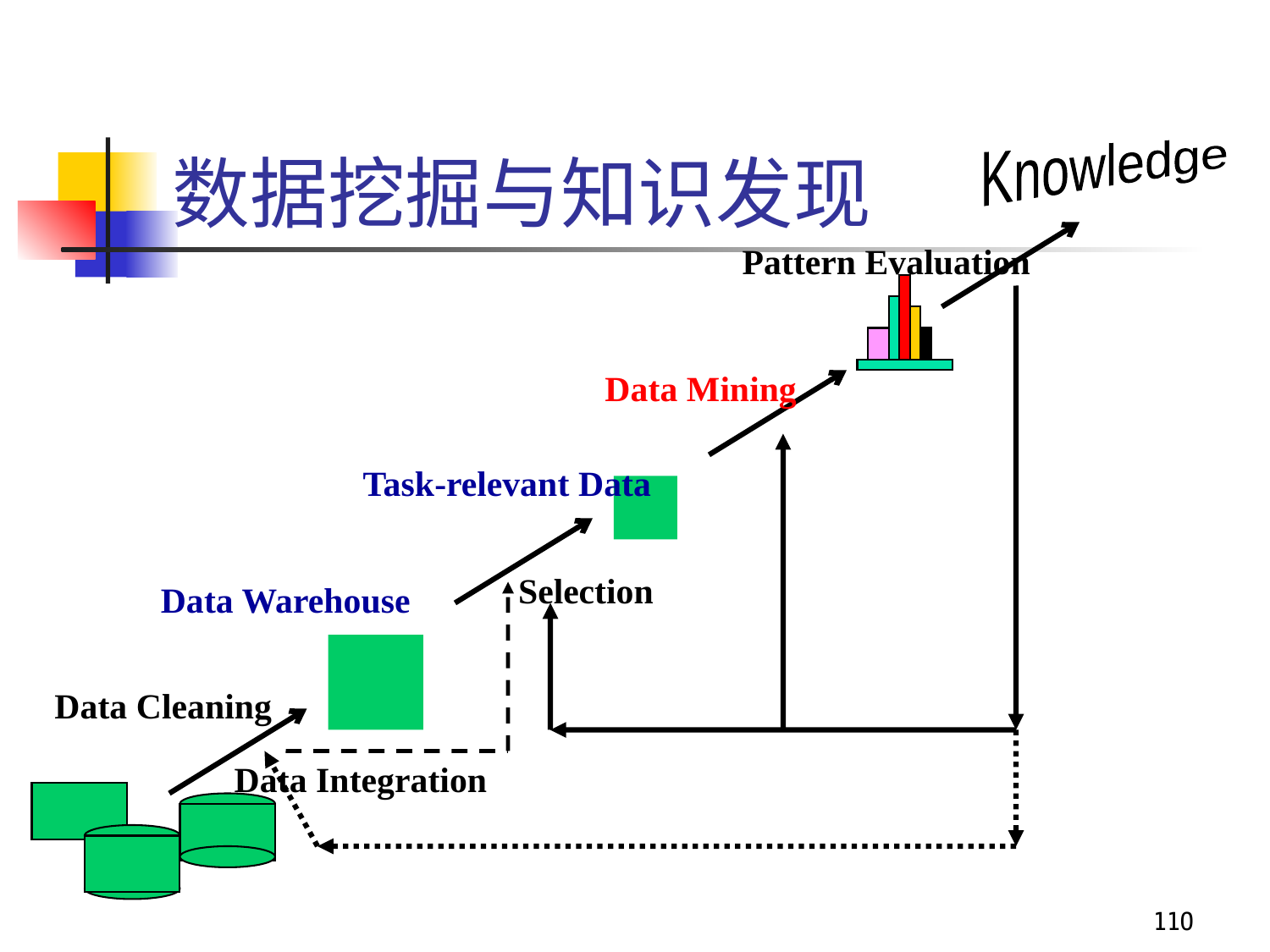

# 数据挖掘与知识发现
Knowledge

Pattern Evaluation

Data Mining

Task-relevant Data

Selection
Data Warehouse

Data Cleaning

Data Integration

110